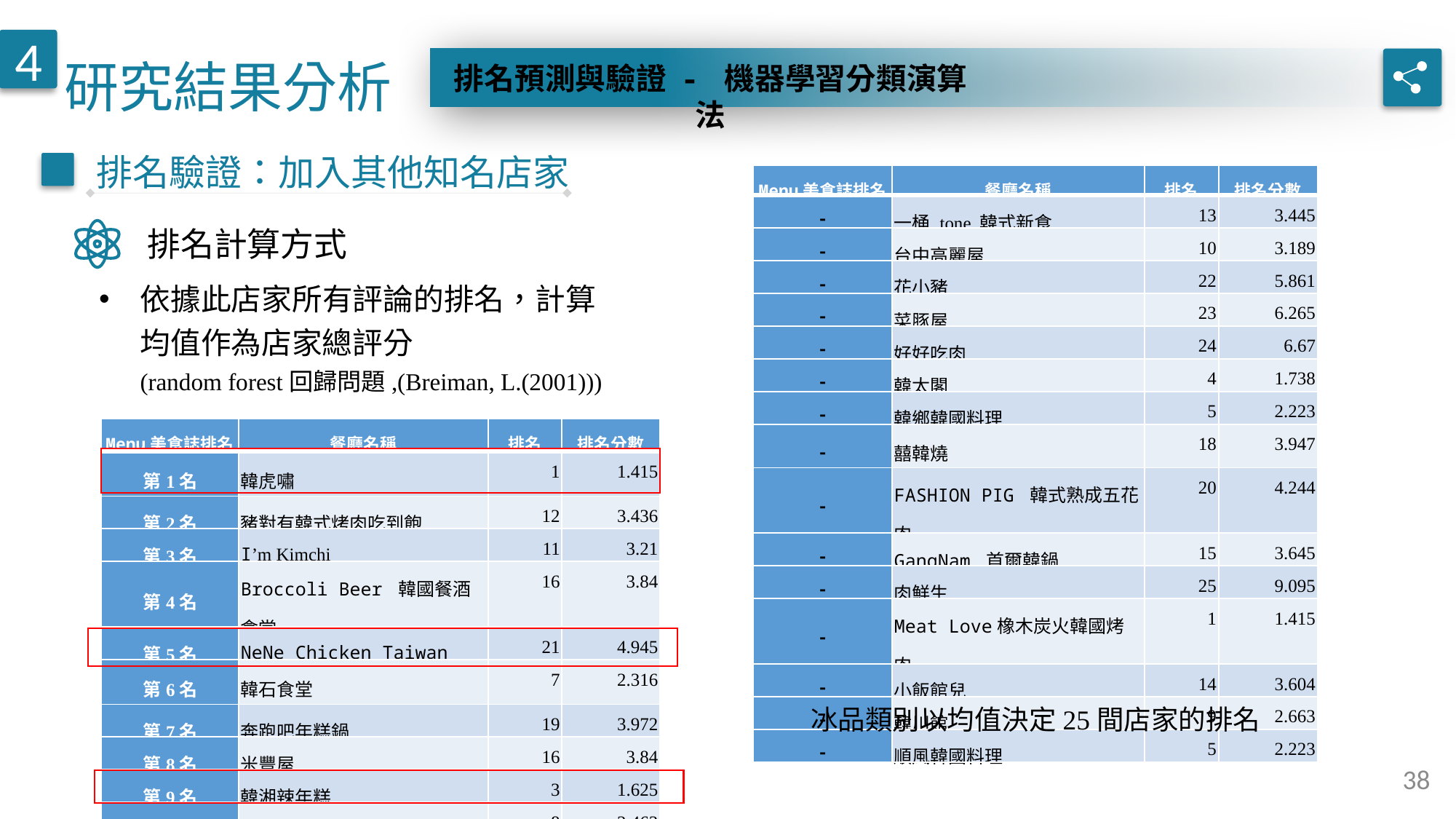

研究結果分析
4

排名預測與驗證 - 機器學習分類演算法

排名驗證：加入其他知名店家

| Menu美食誌排名 | 餐廳名稱 | 排名 | 排名分數 |
| --- | --- | --- | --- |
| - | 一桶 tone 韓式新食 | 13 | 3.445 |
| - | 台中高麗屋 | 10 | 3.189 |
| - | 花小豬 | 22 | 5.861 |
| - | 菜豚屋 | 23 | 6.265 |
| - | 好好吃肉 | 24 | 6.67 |
| - | 韓太閣 | 4 | 1.738 |
| - | 韓鄉韓國料理 | 5 | 2.223 |
| - | 囍韓燒 | 18 | 3.947 |
| - | FASHION PIG 韓式熟成五花肉 | 20 | 4.244 |
| - | GangNam 首爾韓鍋 | 15 | 3.645 |
| - | 肉鮮生 | 25 | 9.095 |
| - | Meat Love橡木炭火韓國烤肉 | 1 | 1.415 |
| - | 小飯館兒 | 14 | 3.604 |
| - | 韓川館 | 9 | 2.663 |
| - | 順風韓國料理 | 5 | 2.223 |
排名計算方式

依據此店家所有評論的排名，計算均值作為店家總評分
(random forest回歸問題,(Breiman, L.(2001)))
| Menu美食誌排名 | 餐廳名稱 | 排名 | 排名分數 |
| --- | --- | --- | --- |
| 第1名 | 韓虎嘯 | 1 | 1.415 |
| 第2名 | 豬對有韓式烤肉吃到飽 | 12 | 3.436 |
| 第3名 | I’m Kimchi | 11 | 3.21 |
| 第4名 | Broccoli Beer 韓國餐酒食堂 | 16 | 3.84 |
| 第5名 | NeNe Chicken Taiwan | 21 | 4.945 |
| 第6名 | 韓石食堂 | 7 | 2.316 |
| 第7名 | 奔跑吧年糕鍋 | 19 | 3.972 |
| 第8名 | 米豐屋 | 16 | 3.84 |
| 第9名 | 韓湘辣年糕 | 3 | 1.625 |
| 第10名 | 咚咚家韓式豬肉 | 8 | 2.463 |

冰品類別以均值決定25間店家的排名
38